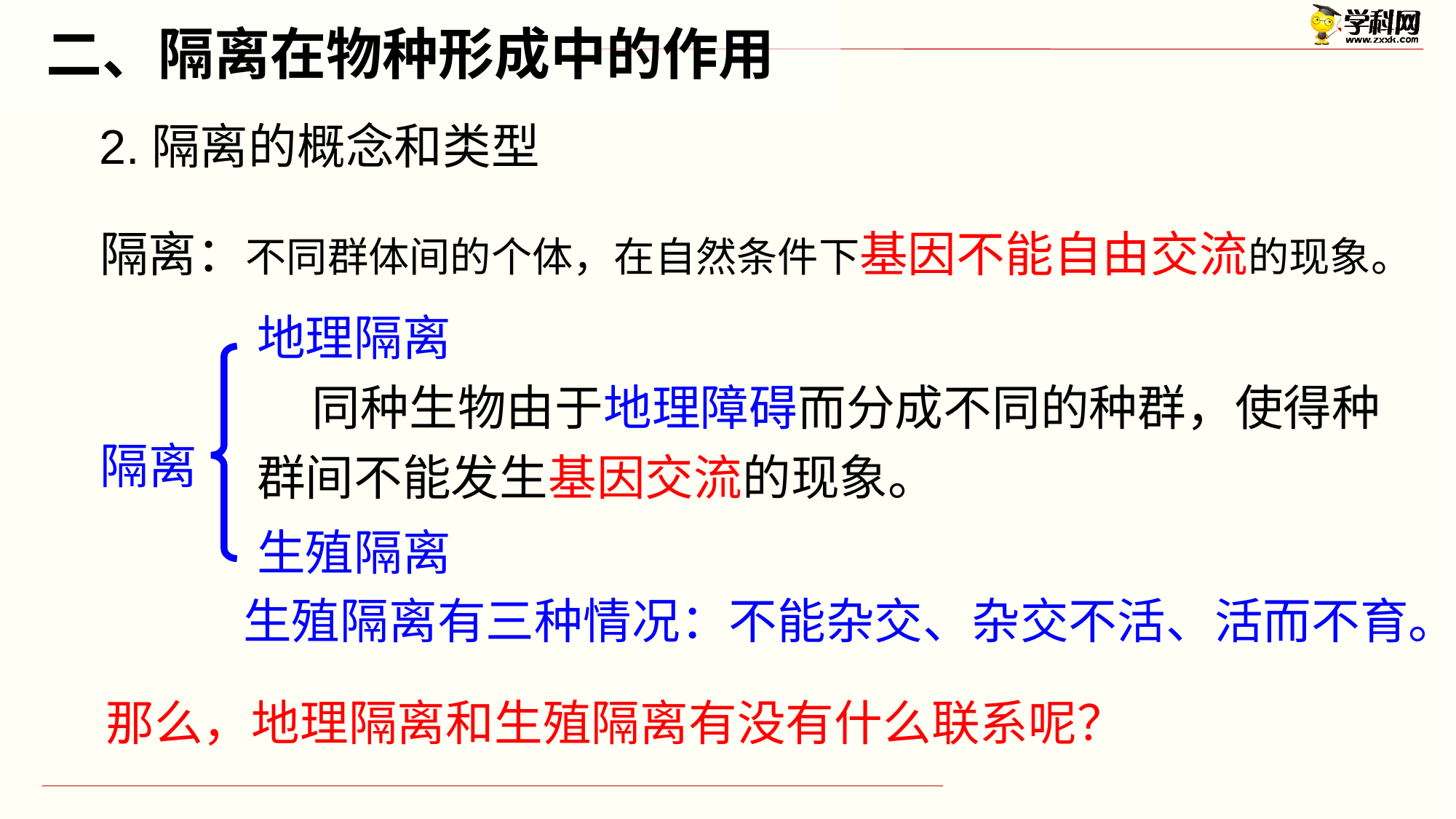

二、隔离在物种形成中的作用
2.隔离的概念和类型
隔离：不同群体间的个体，在自然条件下基因不能自由交流的现象。
地理隔离
    同种生物由于地理障碍而分成不同的种群，使得种群间不能发生基因交流的现象。

隔离
生殖隔离
生殖隔离有三种情况：不能杂交、杂交不活、活而不育。
那么，地理隔离和生殖隔离有没有什么联系呢？